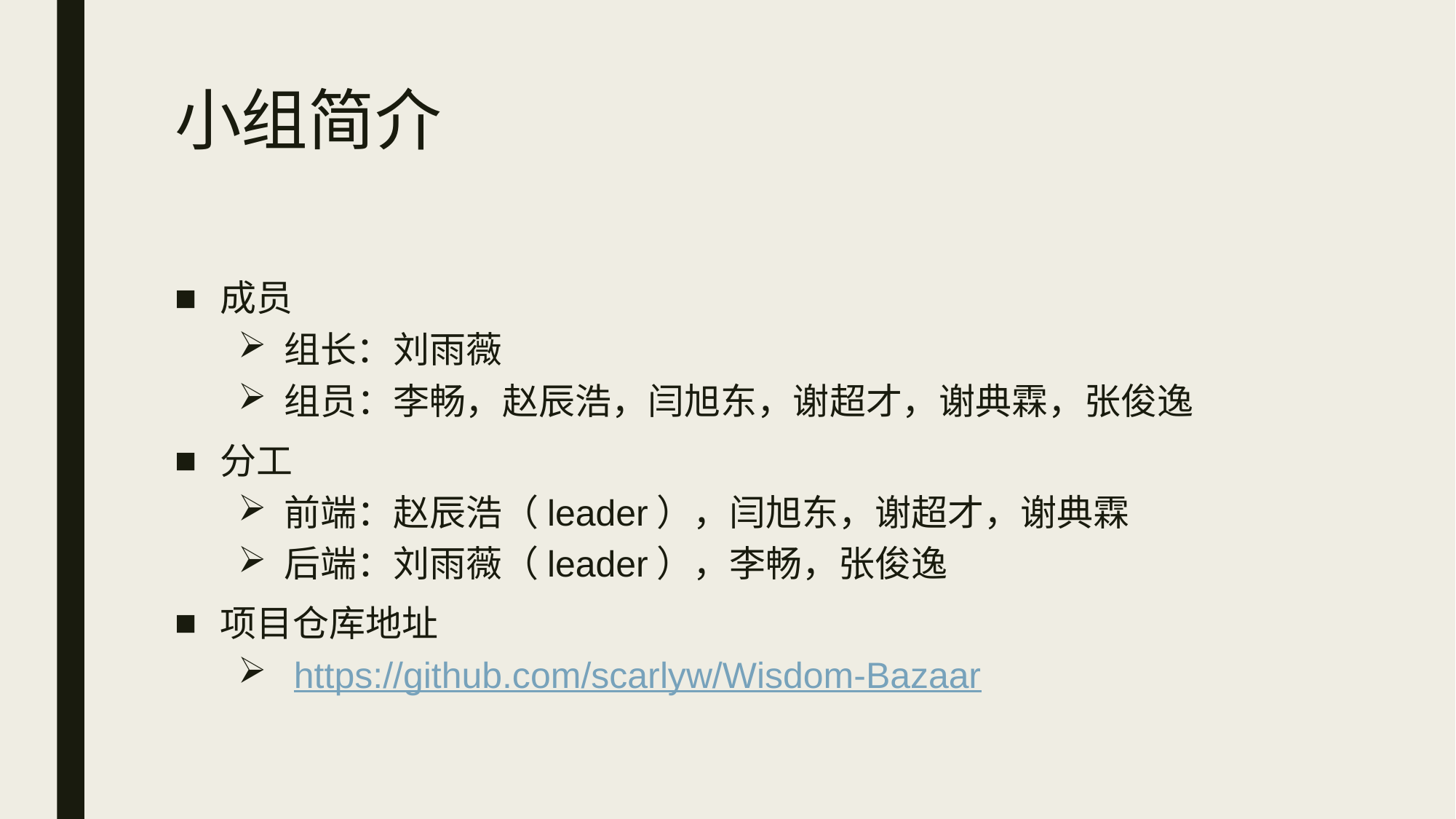

# 小组简介
成员
组长：刘雨薇
组员：李畅，赵辰浩，闫旭东，谢超才，谢典霖，张俊逸
分工
前端：赵辰浩（leader），闫旭东，谢超才，谢典霖
后端：刘雨薇（leader），李畅，张俊逸
项目仓库地址
 https://github.com/scarlyw/Wisdom-Bazaar